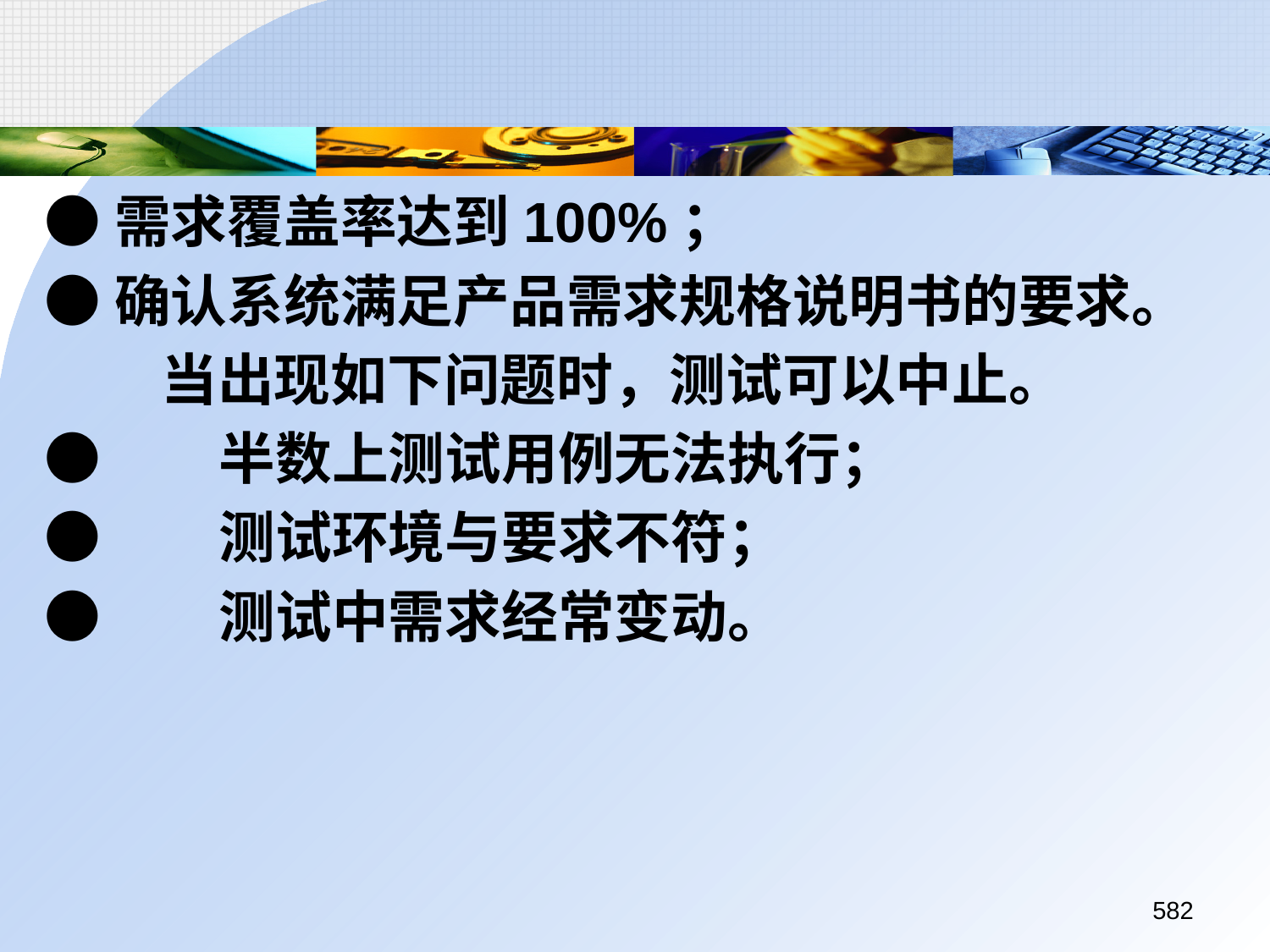

●需求覆盖率达到100%；
●确认系统满足产品需求规格说明书的要求。
        当出现如下问题时，测试可以中止。
●	半数上测试用例无法执行；
●	测试环境与要求不符；
●	测试中需求经常变动。

582